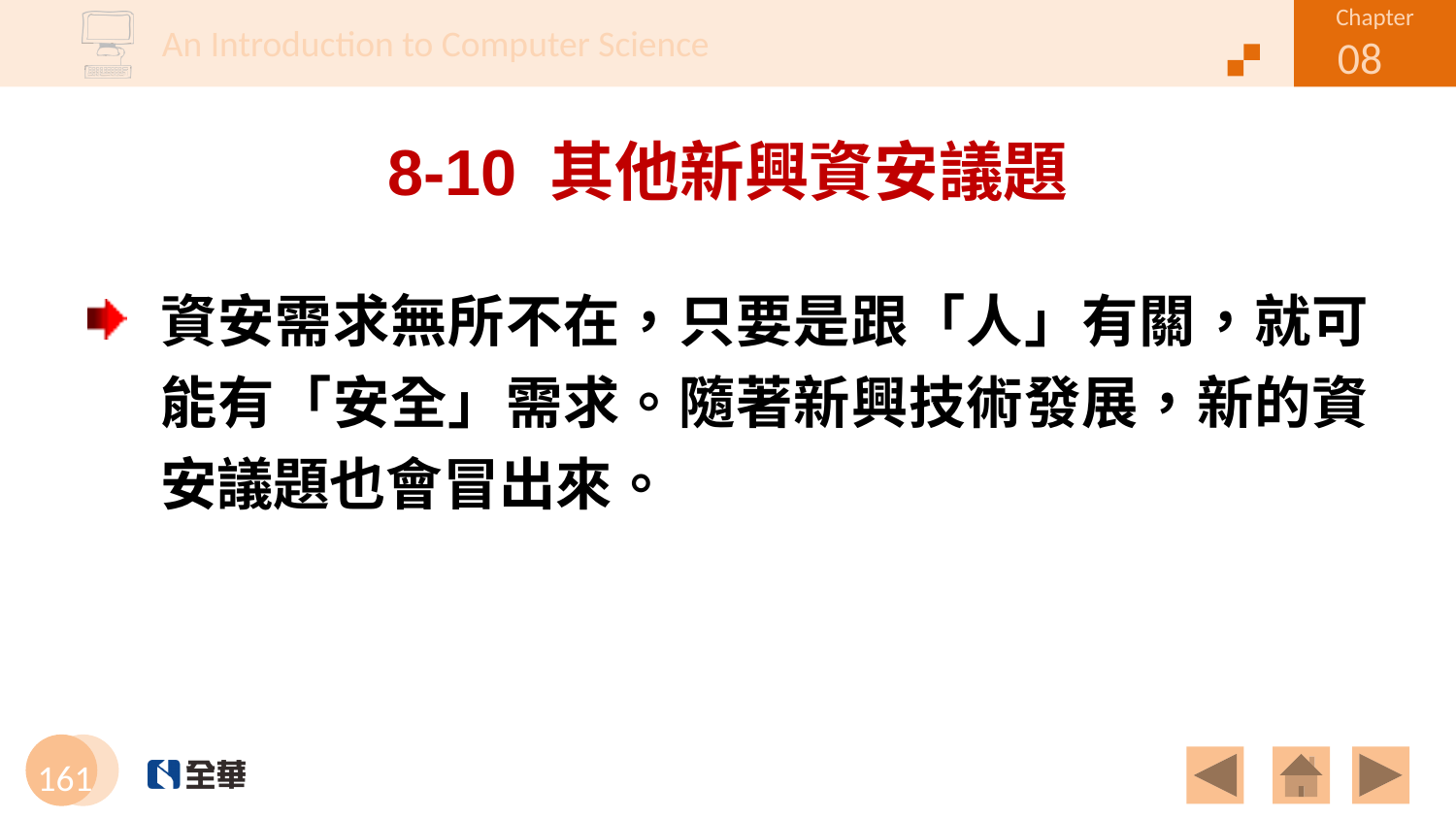

# 8-10 其他新興資安議題
資安需求無所不在，只要是跟「人」有關，就可能有「安全」需求。隨著新興技術發展，新的資安議題也會冒出來。